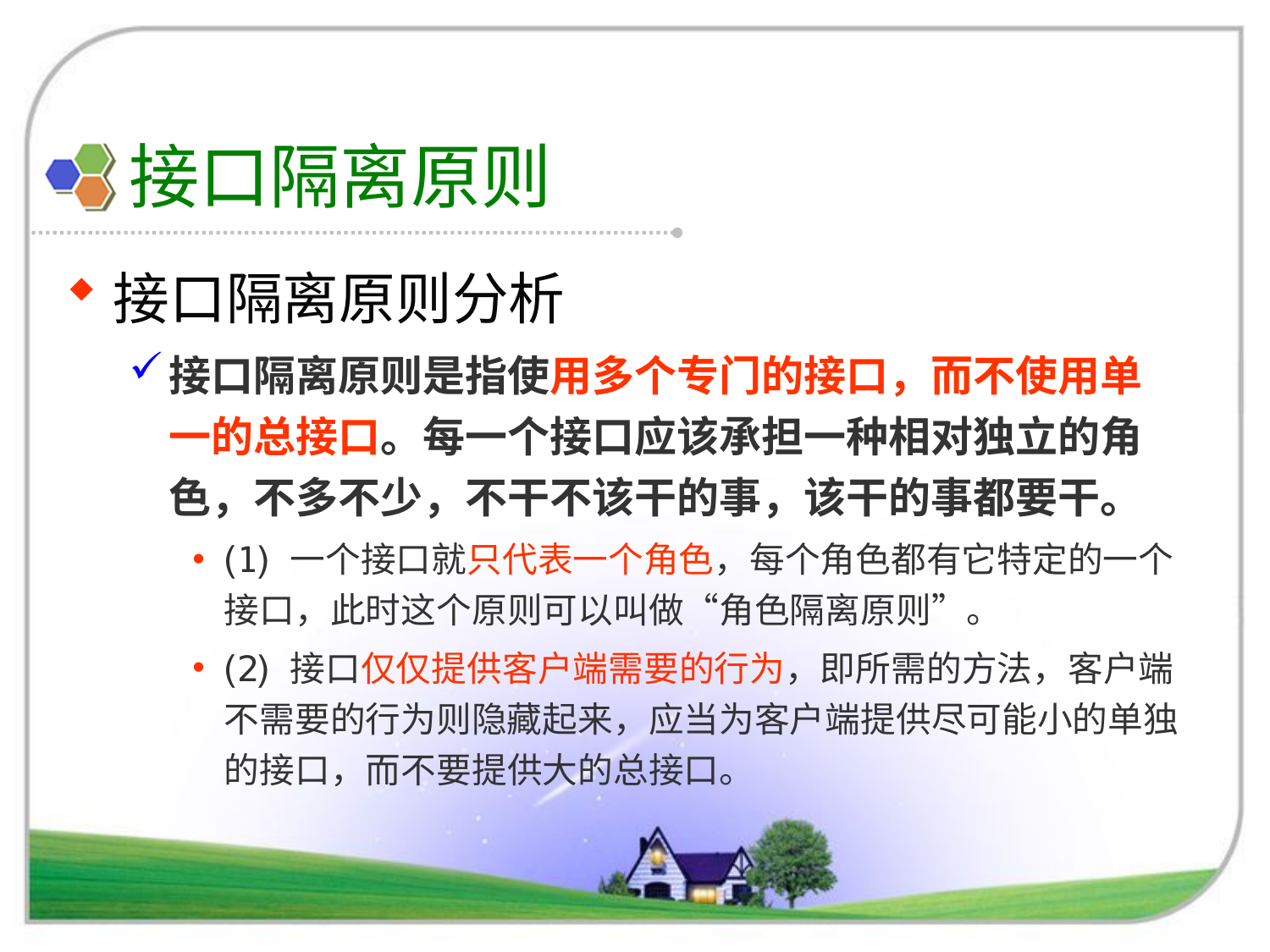

# 接口隔离原则
接口隔离原则分析
接口隔离原则是指使用多个专门的接口，而不使用单一的总接口。每一个接口应该承担一种相对独立的角色，不多不少，不干不该干的事，该干的事都要干。
(1) 一个接口就只代表一个角色，每个角色都有它特定的一个接口，此时这个原则可以叫做“角色隔离原则”。
(2) 接口仅仅提供客户端需要的行为，即所需的方法，客户端不需要的行为则隐藏起来，应当为客户端提供尽可能小的单独的接口，而不要提供大的总接口。